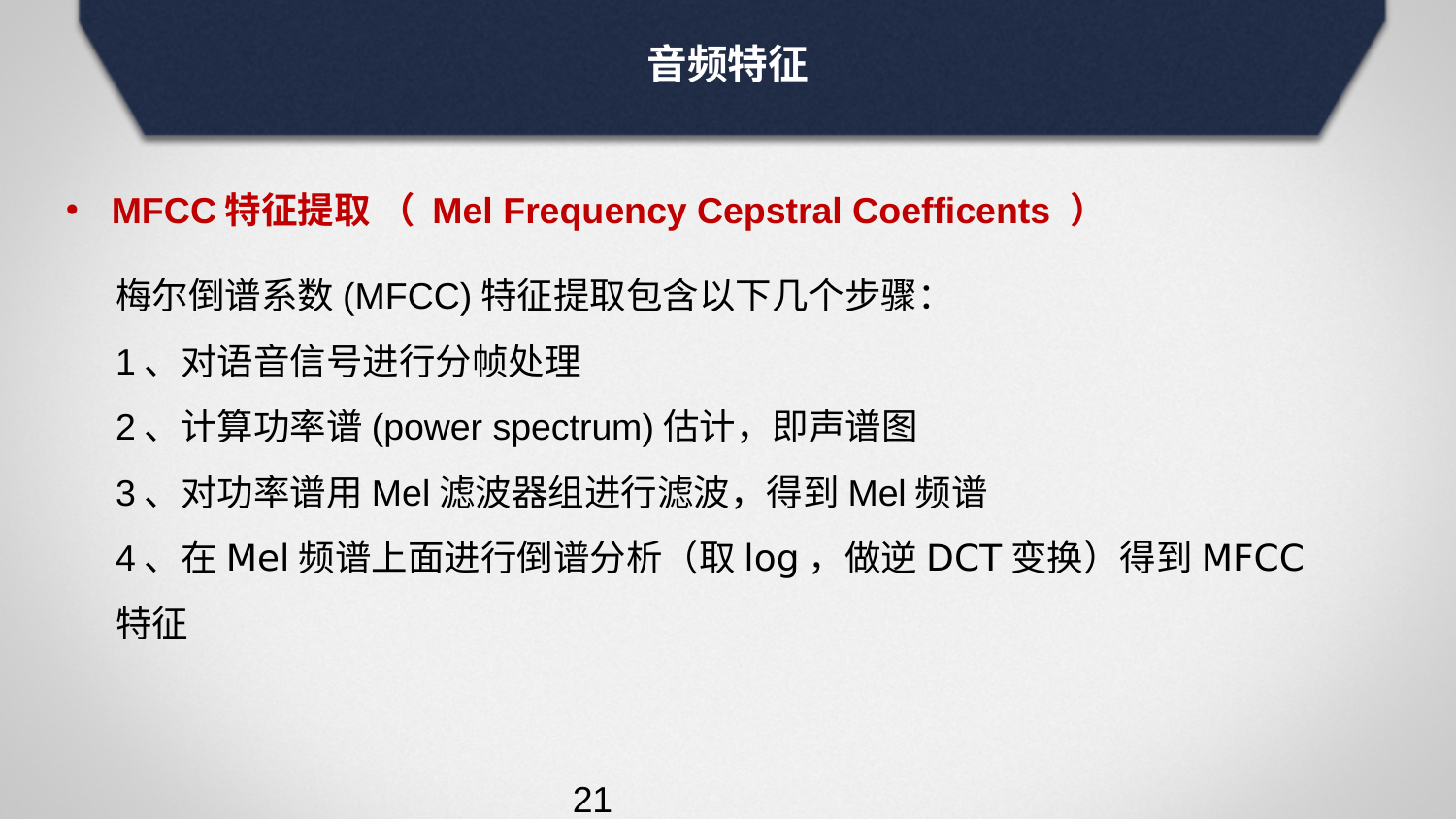

音频特征
MFCC特征提取 （ Mel Frequency Cepstral Coefficents ）
梅尔倒谱系数(MFCC)特征提取包含以下几个步骤：
1、对语音信号进行分帧处理
2、计算功率谱(power spectrum)估计，即声谱图
3、对功率谱用Mel滤波器组进行滤波，得到Mel频谱
4、在Mel频谱上面进行倒谱分析（取log，做逆DCT变换）得到MFCC特征
21